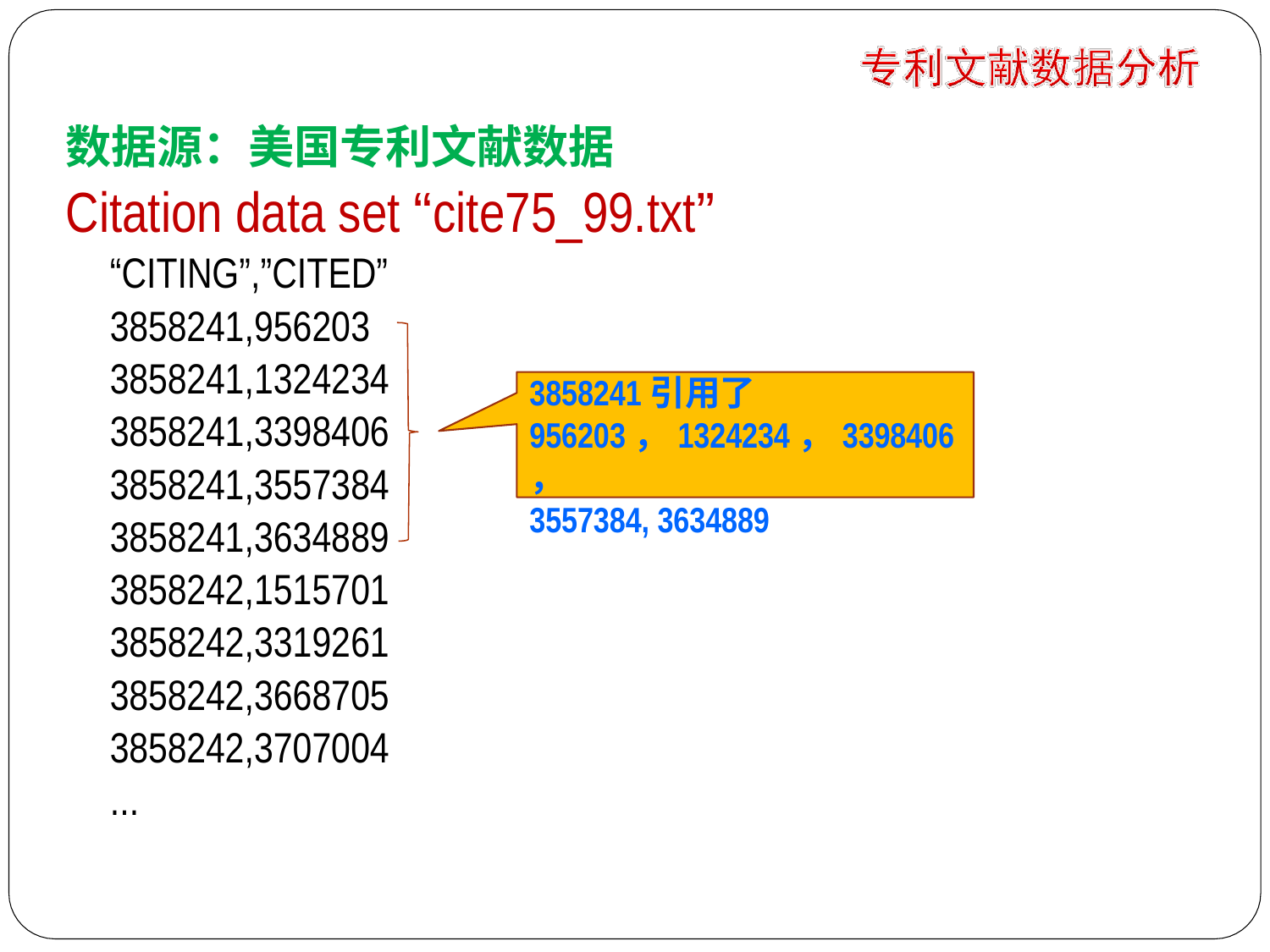

# 数据源：美国专利文献数据
Citation data set “cite75_99.txt”
“CITING”,”CITED”
3858241,956203
3858241,1324234
3858241,3398406
3858241,3557384
3858241,3634889
3858242,1515701
3858242,3319261
3858242,3668705
3858242,3707004
...

3858241引用了
956203，1324234，3398406，
3557384, 3634889